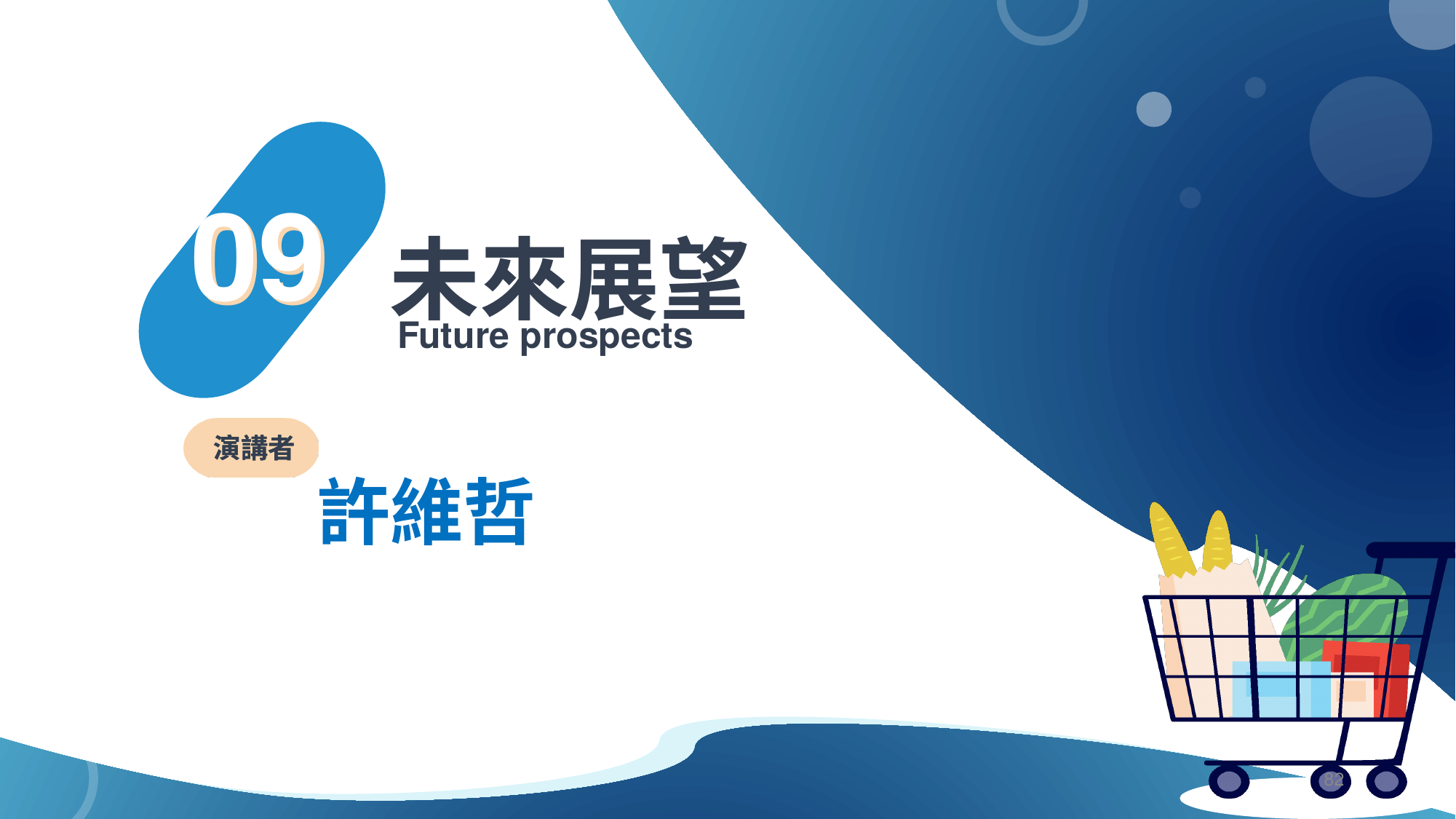

09
09
未來展望
Future prospects
演講者
許維哲
82